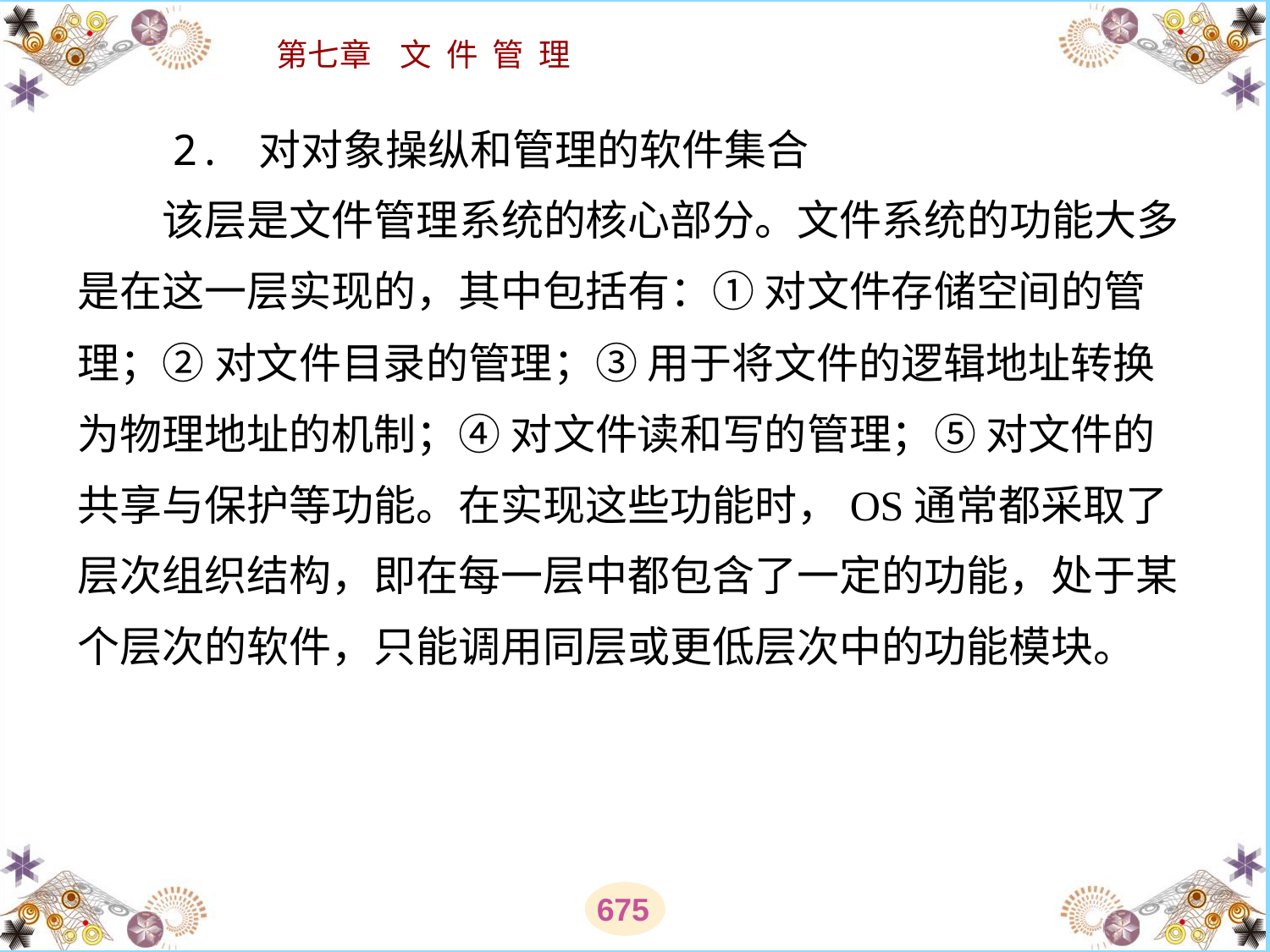

# 2. 对对象操纵和管理的软件集合 　　该层是文件管理系统的核心部分。文件系统的功能大多是在这一层实现的，其中包括有：① 对文件存储空间的管理；② 对文件目录的管理；③ 用于将文件的逻辑地址转换为物理地址的机制；④ 对文件读和写的管理；⑤ 对文件的共享与保护等功能。在实现这些功能时，OS通常都采取了层次组织结构，即在每一层中都包含了一定的功能，处于某个层次的软件，只能调用同层或更低层次中的功能模块。